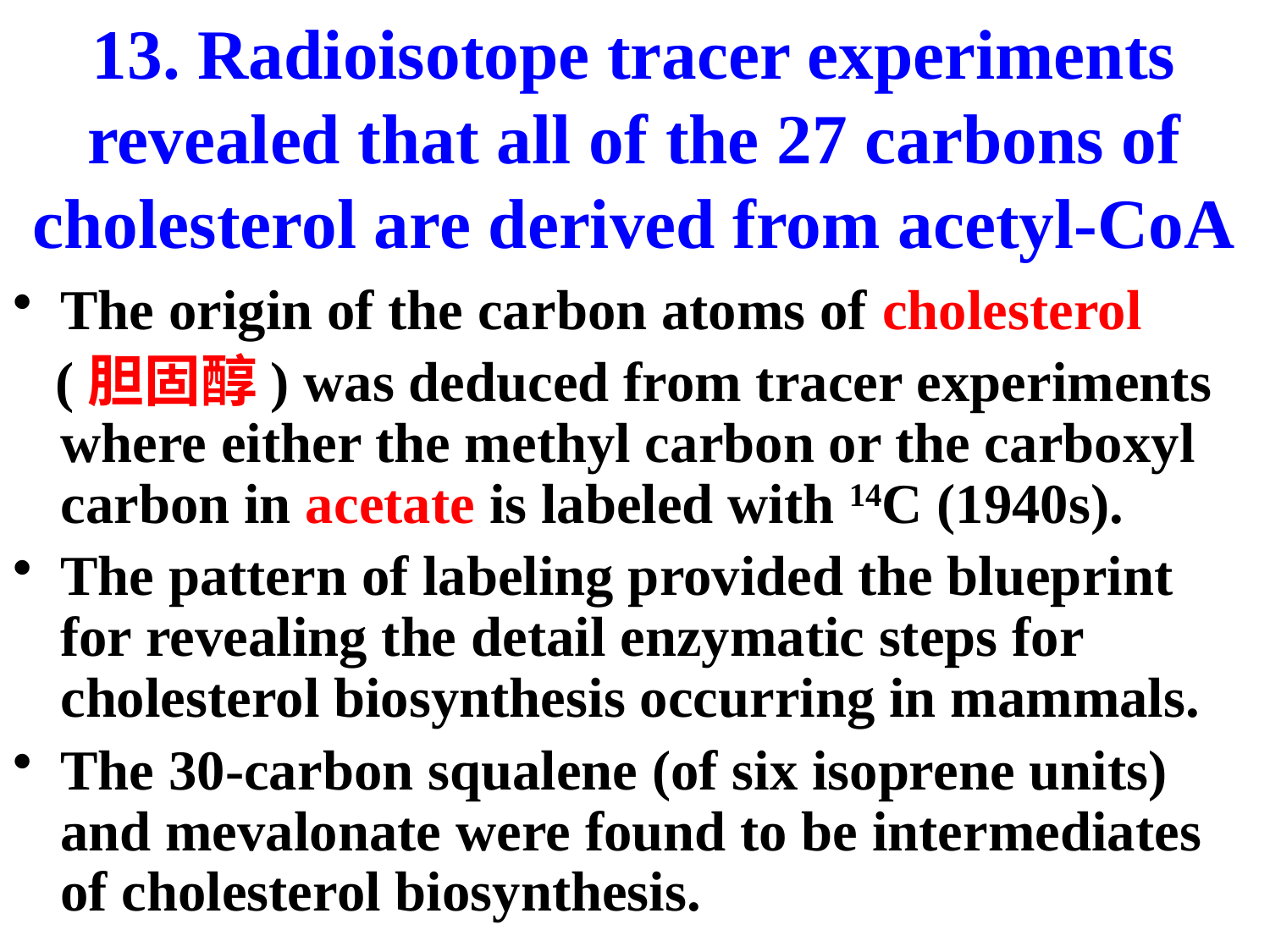

# 13. Radioisotope tracer experiments revealed that all of the 27 carbons of cholesterol are derived from acetyl-CoA
The origin of the carbon atoms of cholesterol
   (胆固醇) was deduced from tracer experiments where either the methyl carbon or the carboxyl carbon in acetate is labeled with 14C (1940s).
The pattern of labeling provided the blueprint for revealing the detail enzymatic steps for cholesterol biosynthesis occurring in mammals.
The 30-carbon squalene (of six isoprene units) and mevalonate were found to be intermediates of cholesterol biosynthesis.